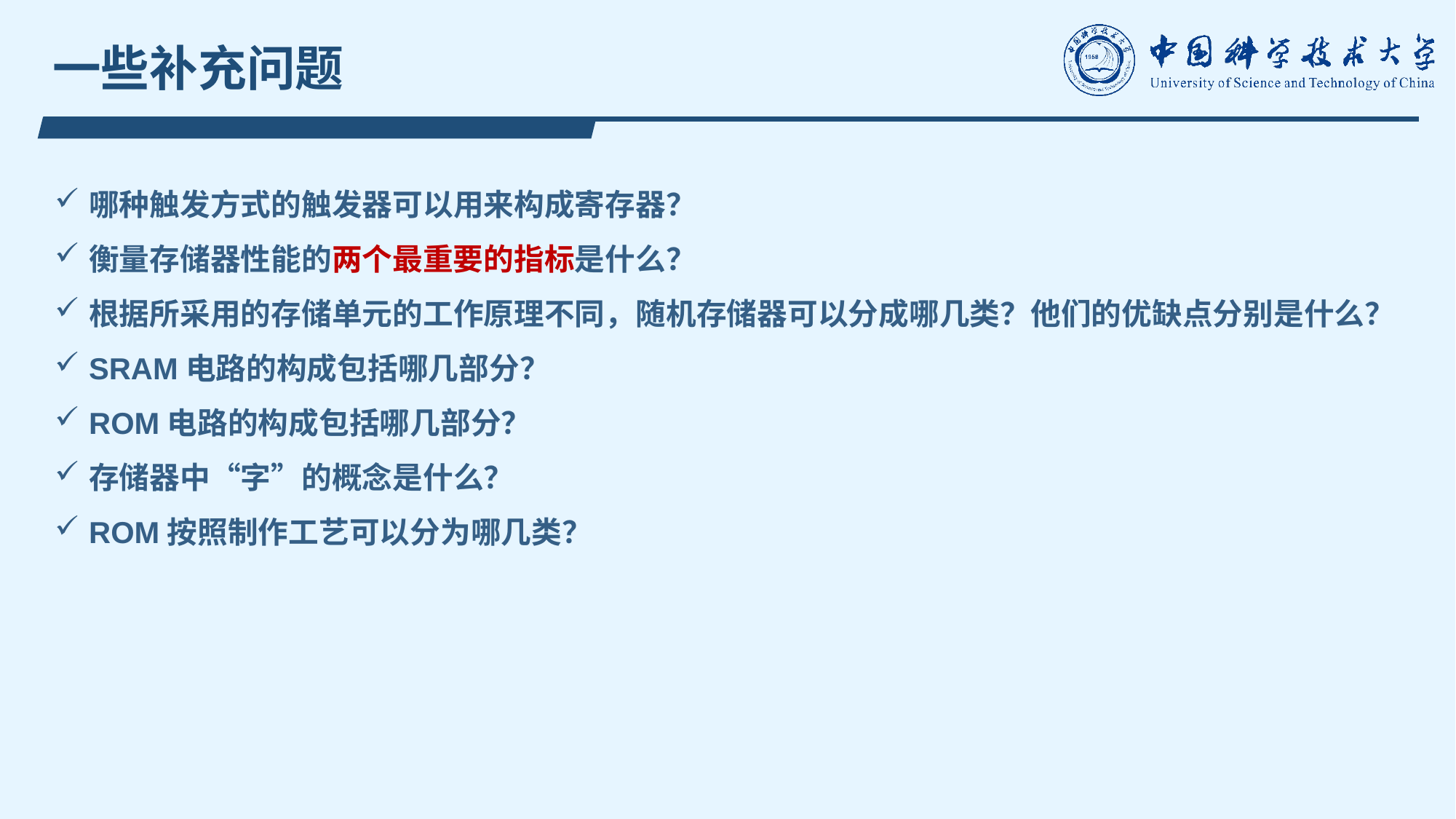

一些补充问题

哪种触发方式的触发器可以用来构成寄存器？
衡量存储器性能的两个最重要的指标是什么？
根据所采用的存储单元的工作原理不同，随机存储器可以分成哪几类？他们的优缺点分别是什么？
SRAM电路的构成包括哪几部分？
ROM电路的构成包括哪几部分？
存储器中“字”的概念是什么？
ROM按照制作工艺可以分为哪几类？